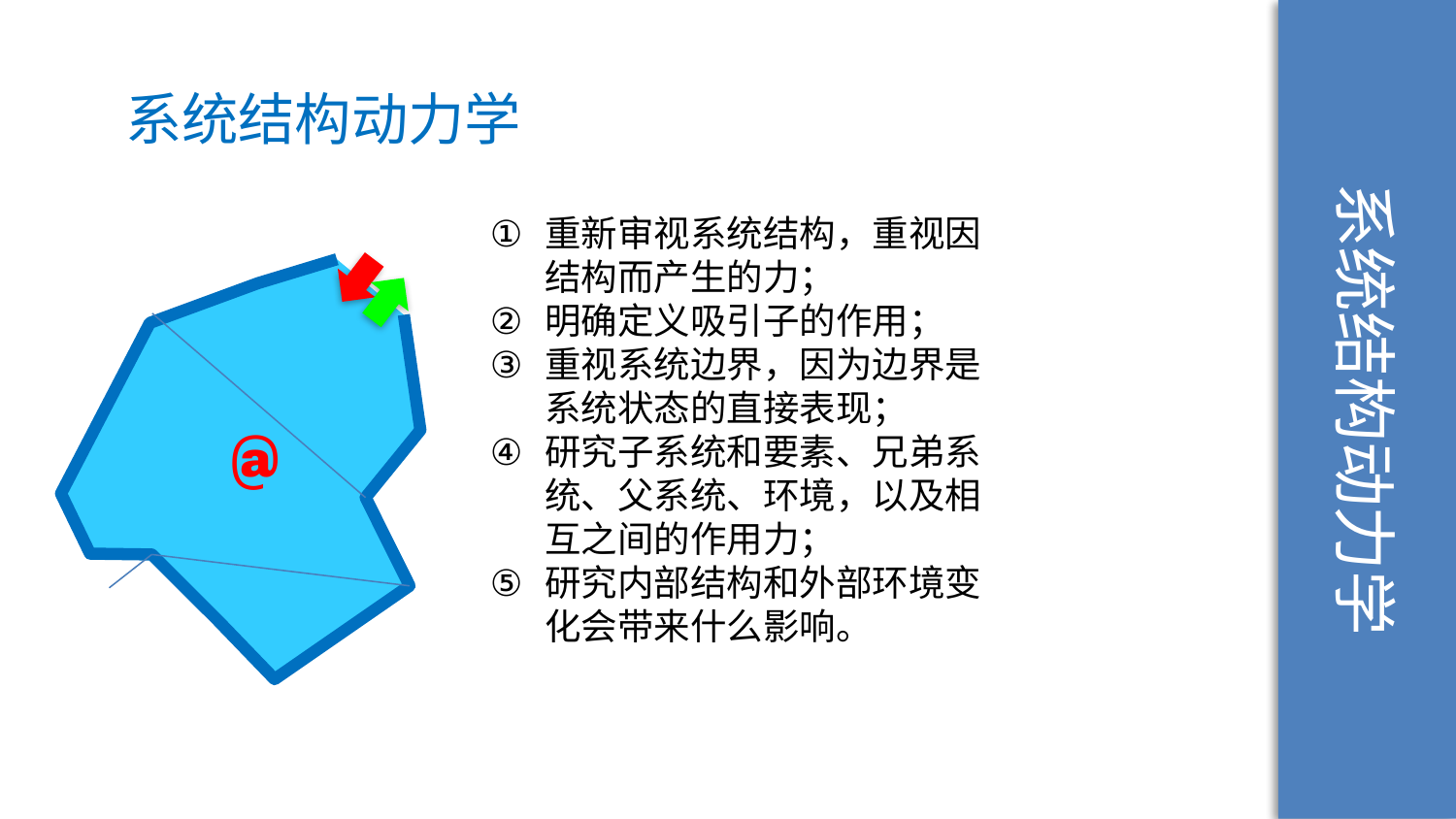

系统结构动力学
系统结构动力学
重新审视系统结构，重视因结构而产生的力；
明确定义吸引子的作用；
重视系统边界，因为边界是系统状态的直接表现；
研究子系统和要素、兄弟系统、父系统、环境，以及相互之间的作用力；
研究内部结构和外部环境变化会带来什么影响。

@